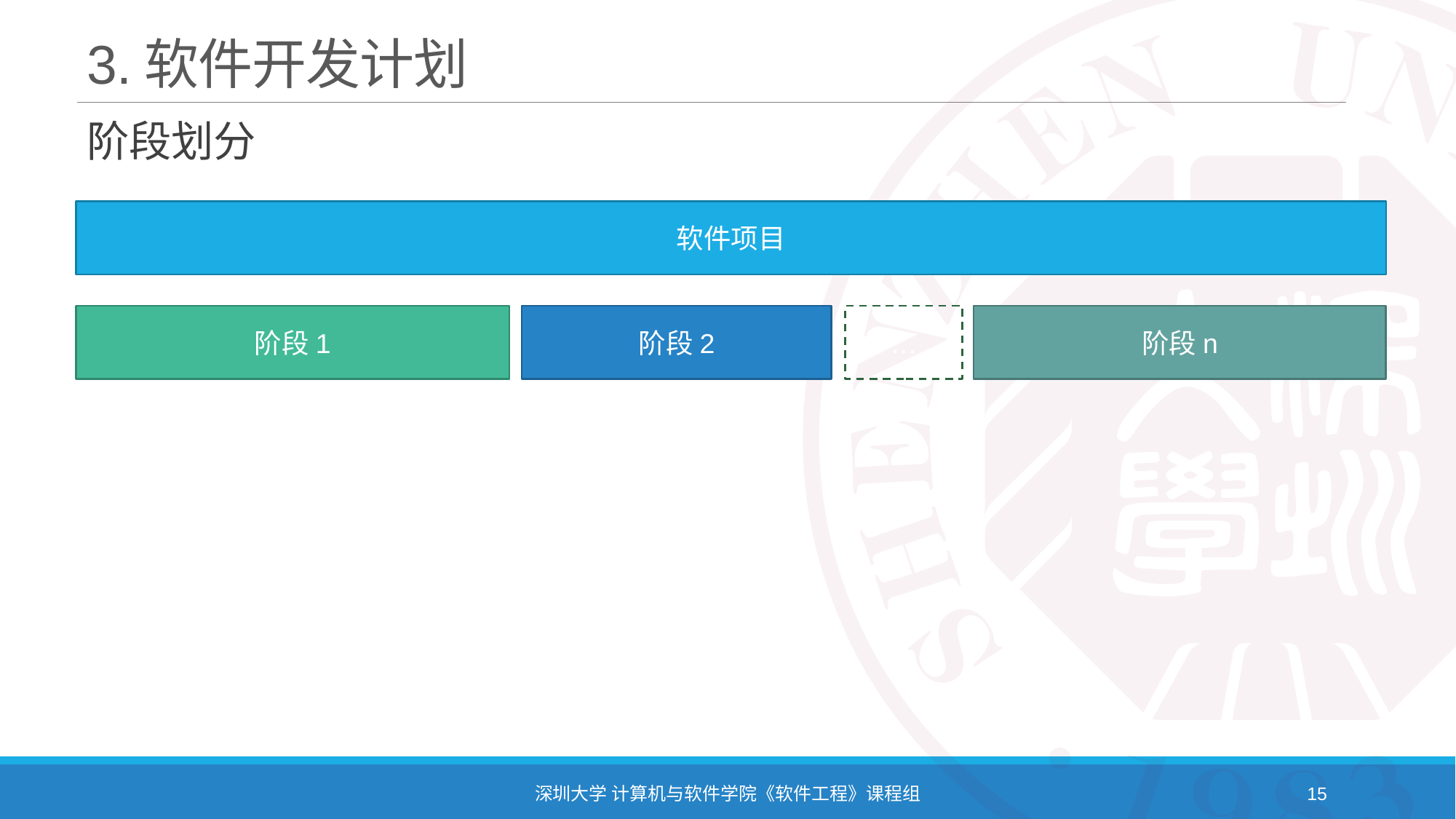

# 3.软件开发计划
阶段划分
软件项目
…
阶段n
阶段2
阶段1
深圳大学 计算机与软件学院《软件工程》课程组
15